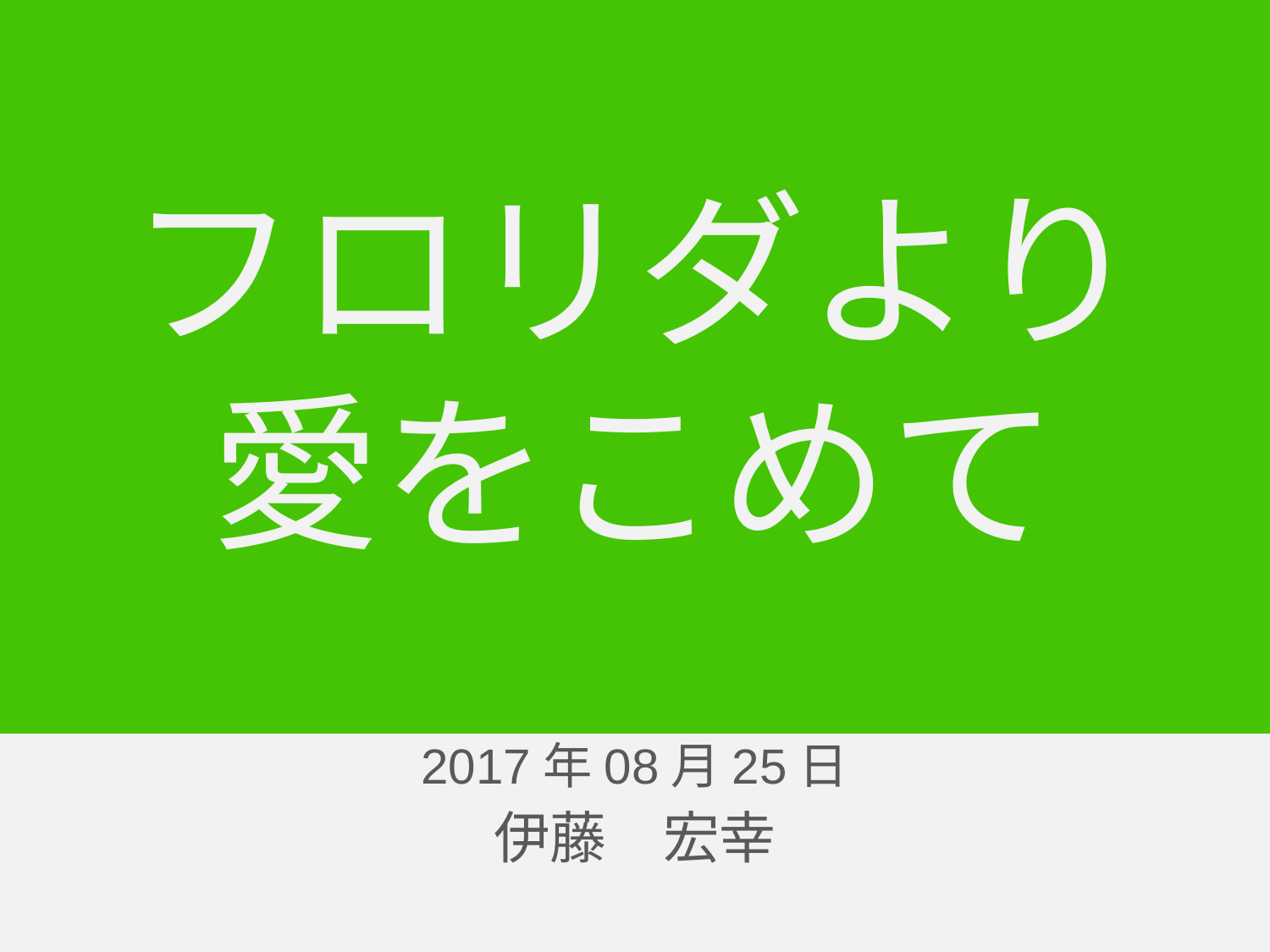

# フロリダより 愛をこめて
2017年 8月 19日
2017年08月25日
伊藤　宏幸